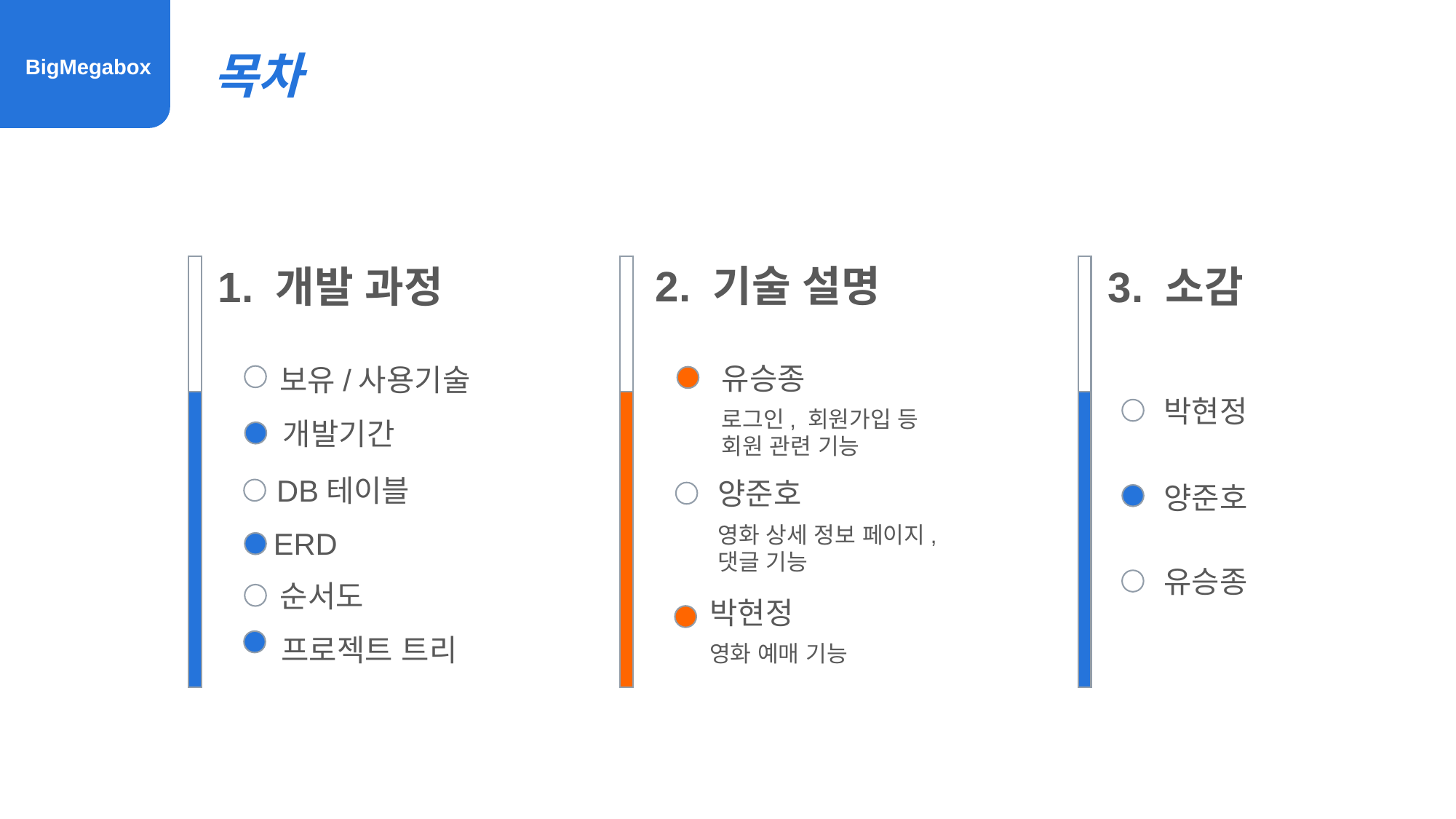

목차
BigMegabox
2. 기술 설명
1. 개발 과정
3. 소감

유승종

로그인, 회원가입 등
회원 관련 기능
보유/사용기술

박현정

개발기간

DB테이블
양준호

영화 상세 정보 페이지,
댓글 기능
양준호

ERD

유승종

순서도

박현정

영화 예매 기능

프로젝트 트리